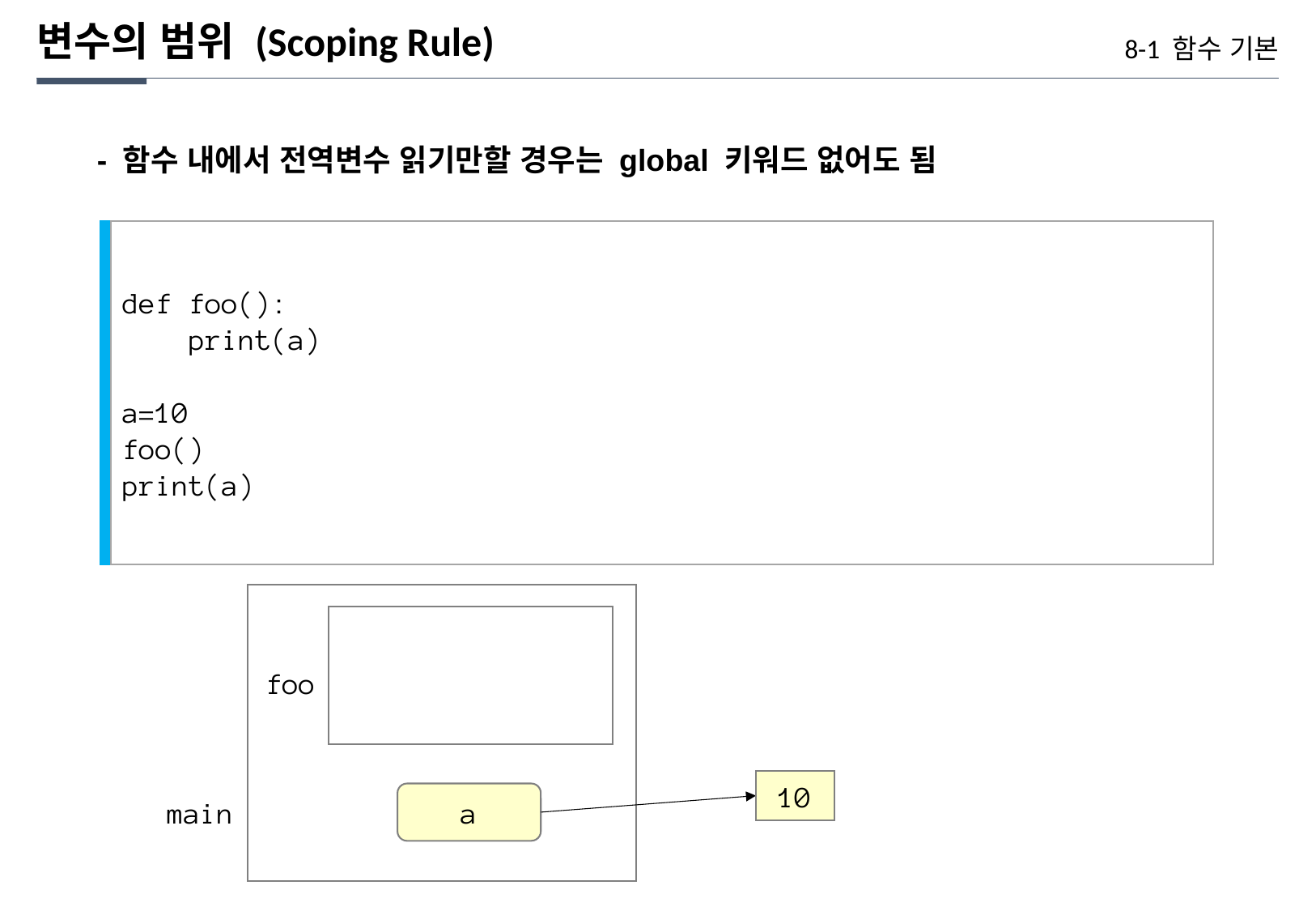

변수의 범위 (Scoping Rule)
8-1 함수 기본
- 함수 내에서 전역변수 읽기만할 경우는 global 키워드 없어도 됨

def foo():
    print(a)

a=10
foo()
print(a)

foo
10
a
main